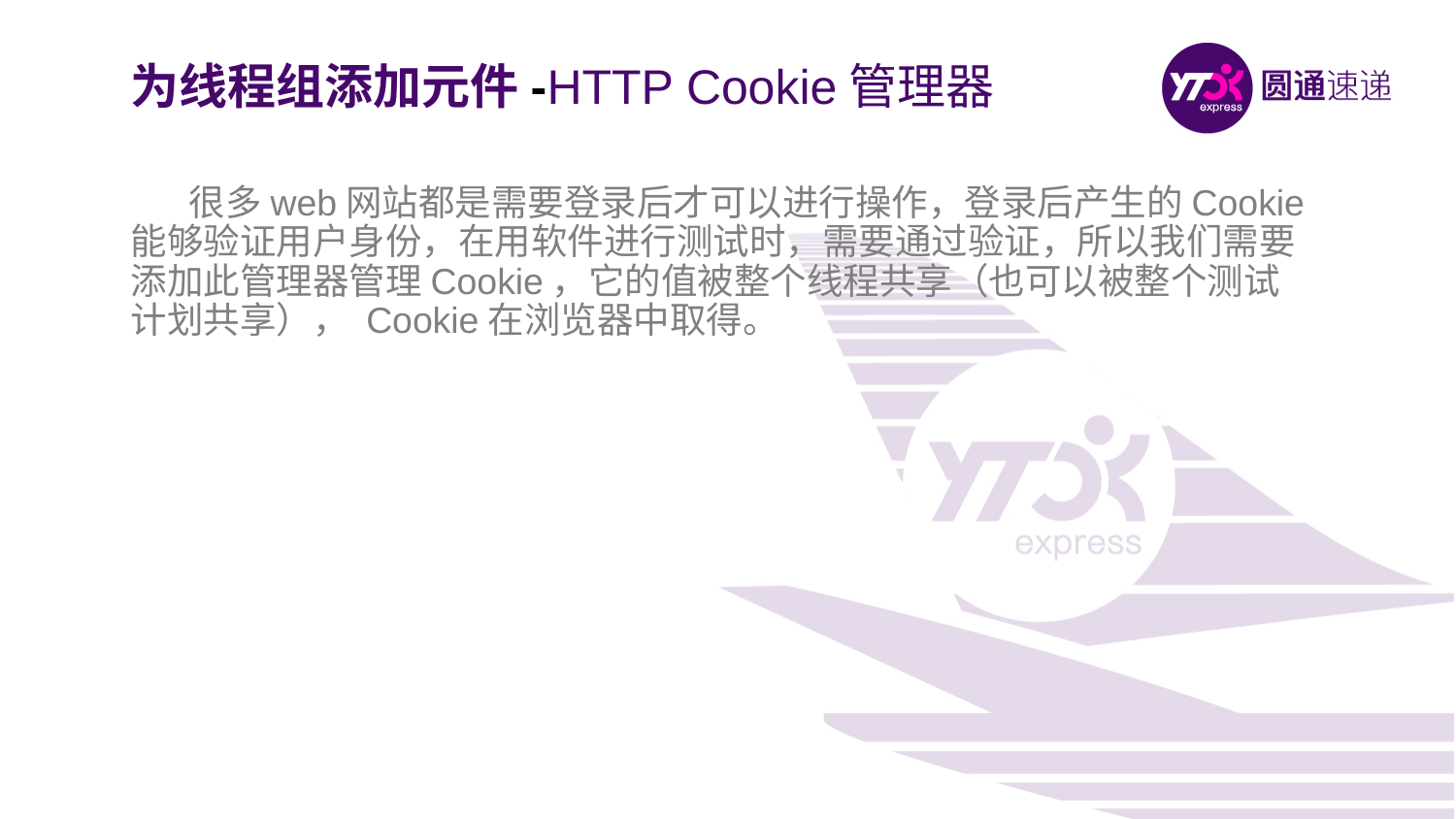

为线程组添加元件-HTTP Cookie管理器

      很多web网站都是需要登录后才可以进行操作，登录后产生的Cookie能够验证用户身份，在用软件进行测试时，需要通过验证，所以我们需要添加此管理器管理Cookie，它的值被整个线程共享（也可以被整个测试计划共享）， Cookie在浏览器中取得。